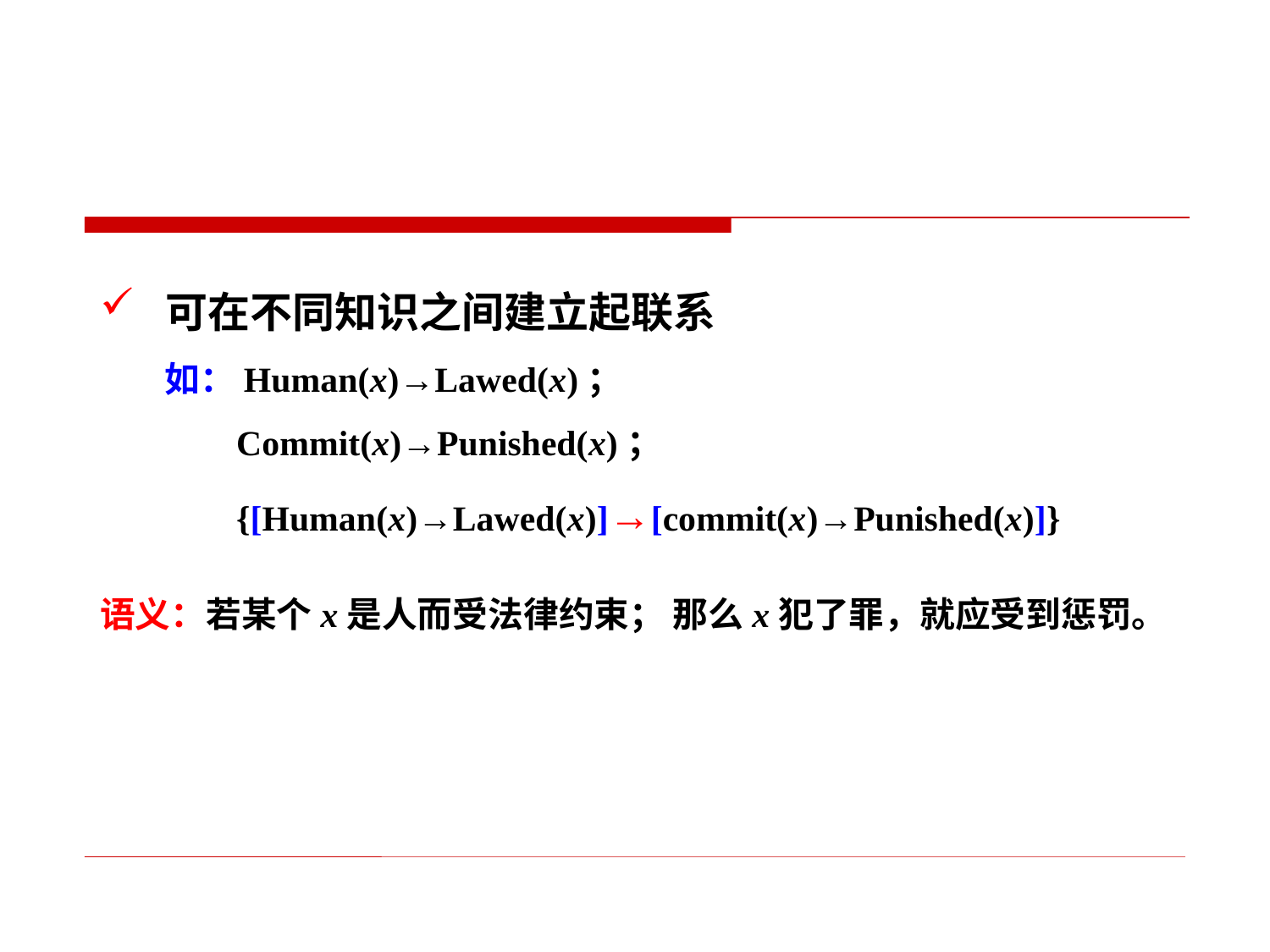

可在不同知识之间建立起联系
       如：Human(x)→Lawed(x)；
	        Commit(x)→Punished(x)；
	        {[Human(x)→Lawed(x)]→[commit(x)→Punished(x)]}
语义：若某个x是人而受法律约束； 那么x犯了罪，就应受到惩罚。